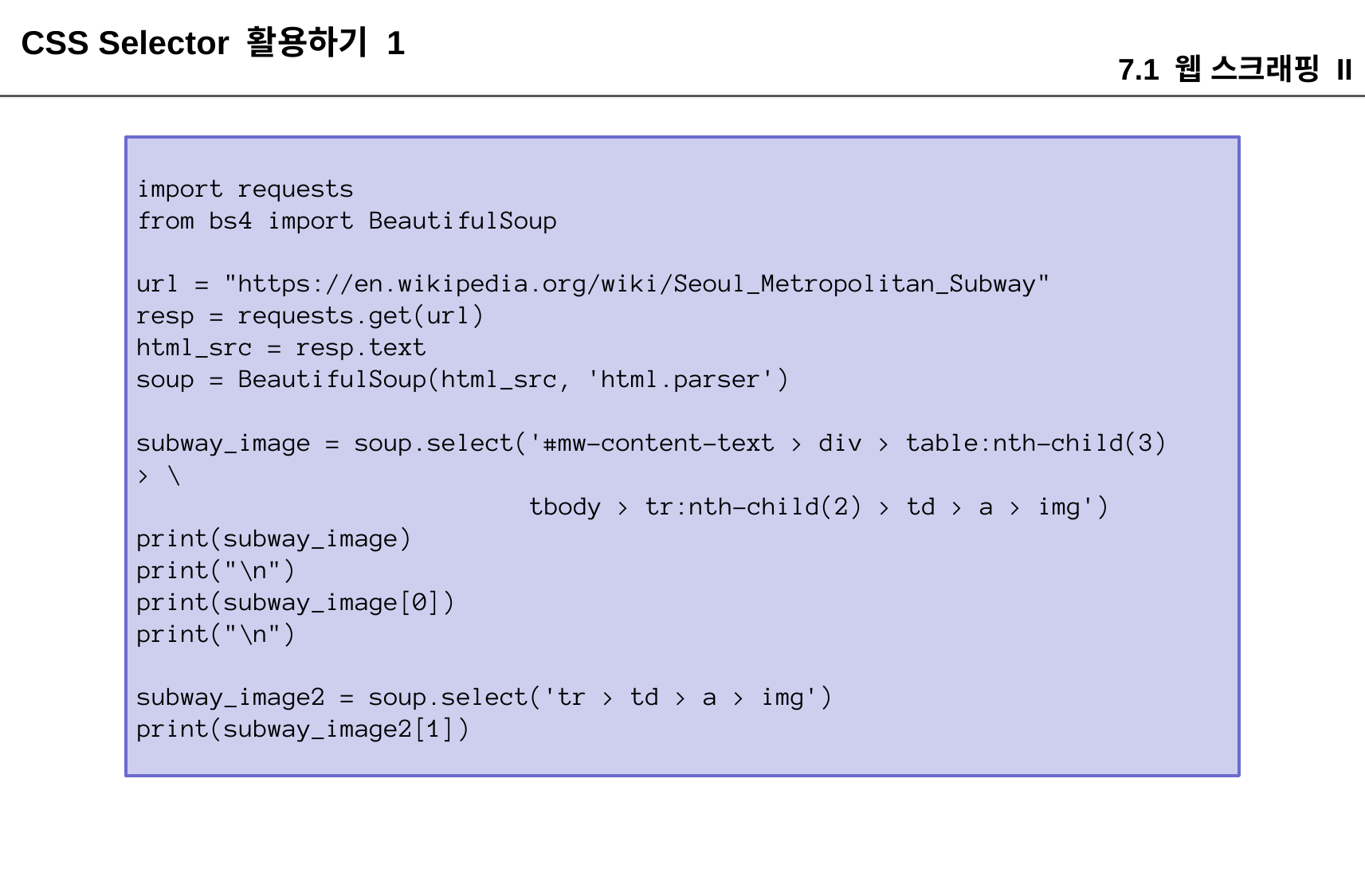

CSS Selector 활용하기 1
7.1 웹 스크래핑 II
import requests
from bs4 import BeautifulSoup

url = "https://en.wikipedia.org/wiki/Seoul_Metropolitan_Subway"
resp = requests.get(url)
html_src = resp.text
soup = BeautifulSoup(html_src, 'html.parser')

subway_image = soup.select('#mw-content-text > div > table:nth-child(3) > \
                           tbody > tr:nth-child(2) > td > a > img')
print(subway_image)
print("\n")
print(subway_image[0])
print("\n")

subway_image2 = soup.select('tr > td > a > img')
print(subway_image2[1])